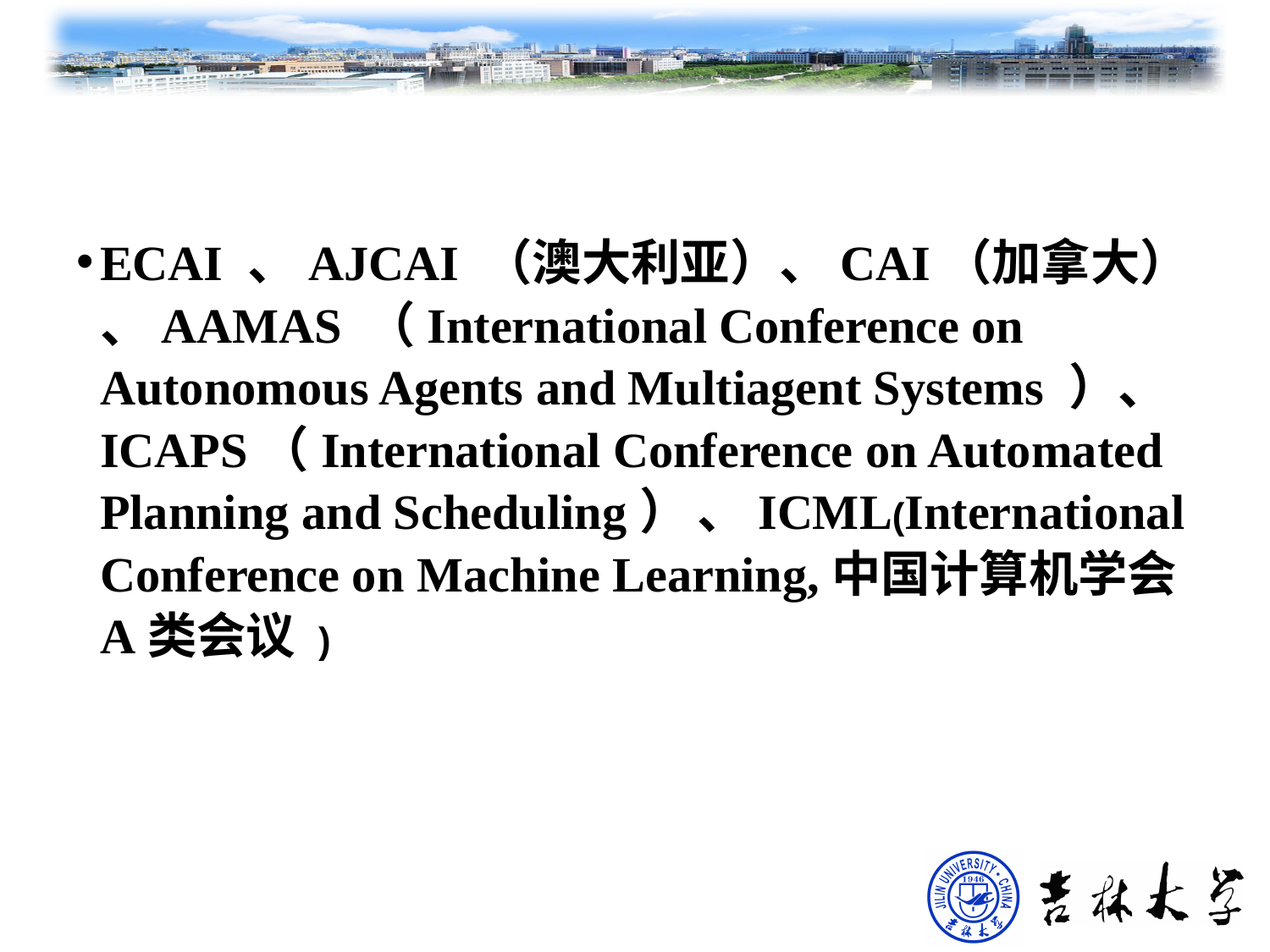

ECAI 、AJCAI （澳大利亚）、CAI（加拿大） 、AAMAS （International Conference on Autonomous Agents and Multiagent Systems ）、ICAPS（International Conference on Automated Planning and Scheduling） 、ICML(International Conference on Machine Learning,中国计算机学会A类会议 )